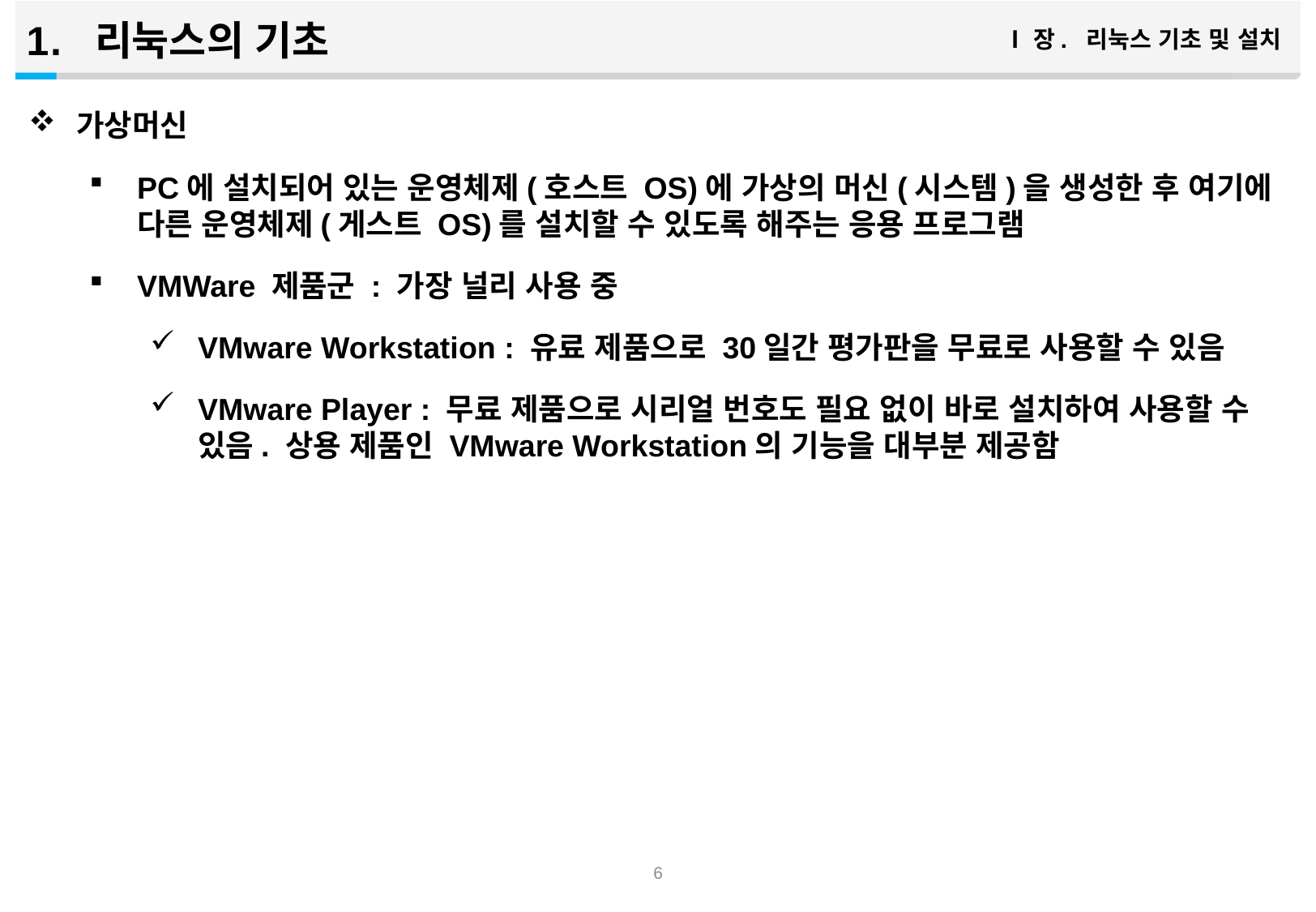

리눅스의 기초
Ⅰ장.  리눅스 기초 및 설치
가상머신
PC에 설치되어 있는 운영체제(호스트 OS)에 가상의 머신(시스템)을 생성한 후 여기에 다른 운영체제(게스트 OS)를 설치할 수 있도록 해주는 응용 프로그램
VMWare 제품군 : 가장 널리 사용 중
VMware Workstation : 유료 제품으로 30일간 평가판을 무료로 사용할 수 있음
VMware Player : 무료 제품으로 시리얼 번호도 필요 없이 바로 설치하여 사용할 수 있음. 상용 제품인 VMware Workstation의 기능을 대부분 제공함
6